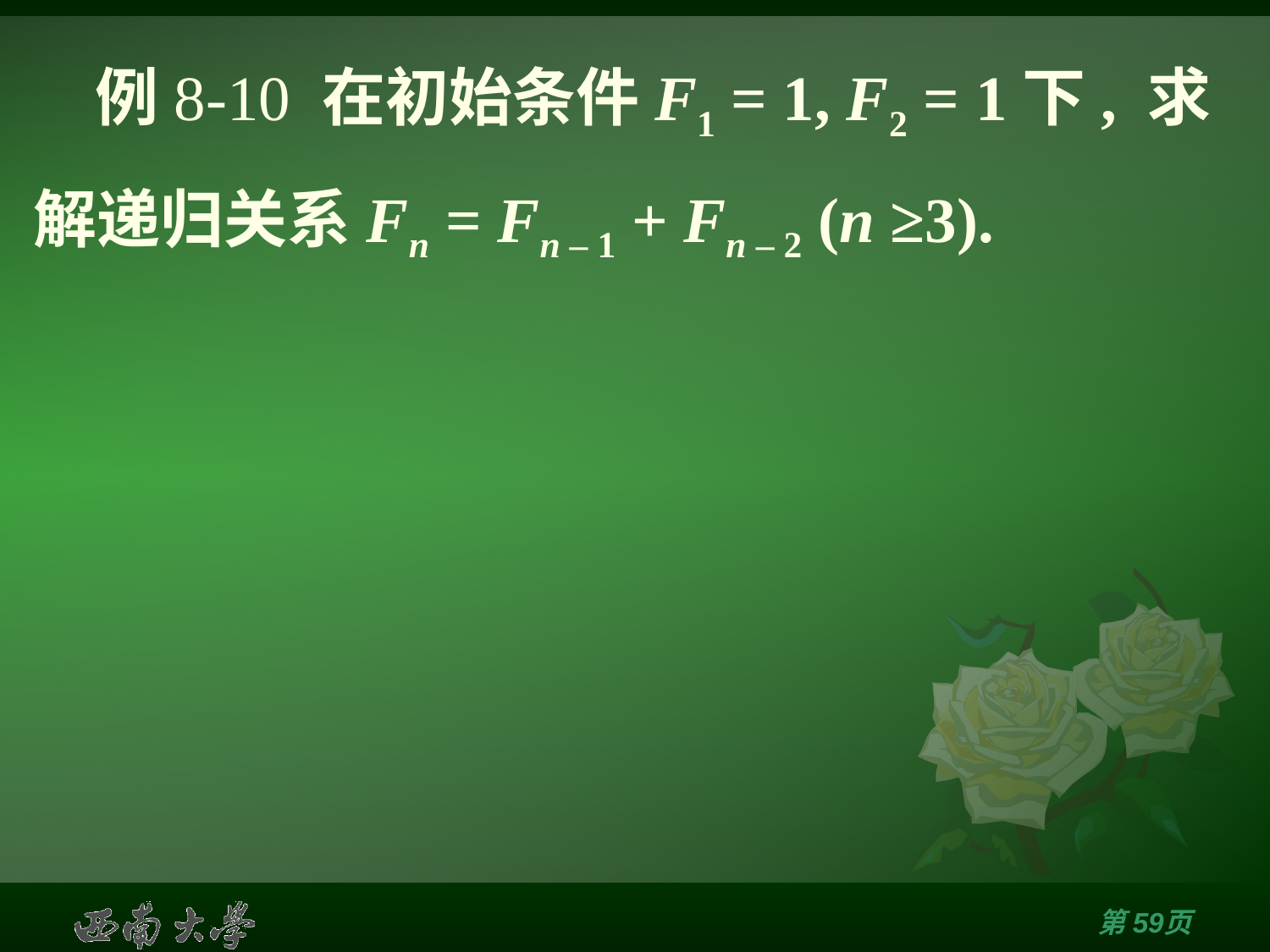

# 例8-10 在初始条件F1 = 1, F2 = 1下, 求解递归关系Fn = Fn – 1 + Fn – 2 (n ≥3).

第59页